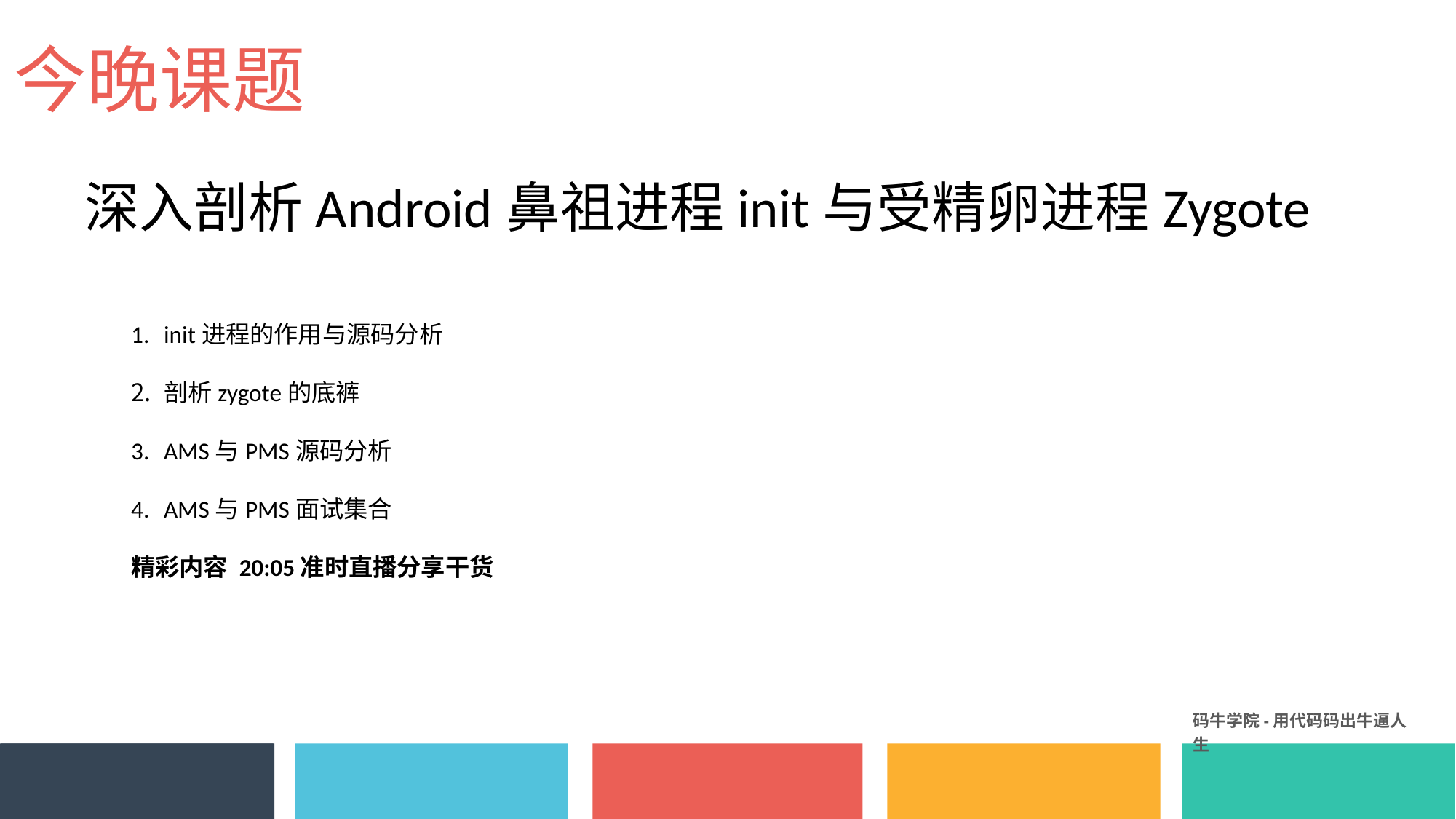

今晚课题
深入剖析Android鼻祖进程init与受精卵进程Zygote
init进程的作用与源码分析

剖析zygote的底裤

AMS与PMS源码分析

AMS与PMS面试集合
精彩内容 20:05准时直播分享干货
码牛学院-用代码码出牛逼人生